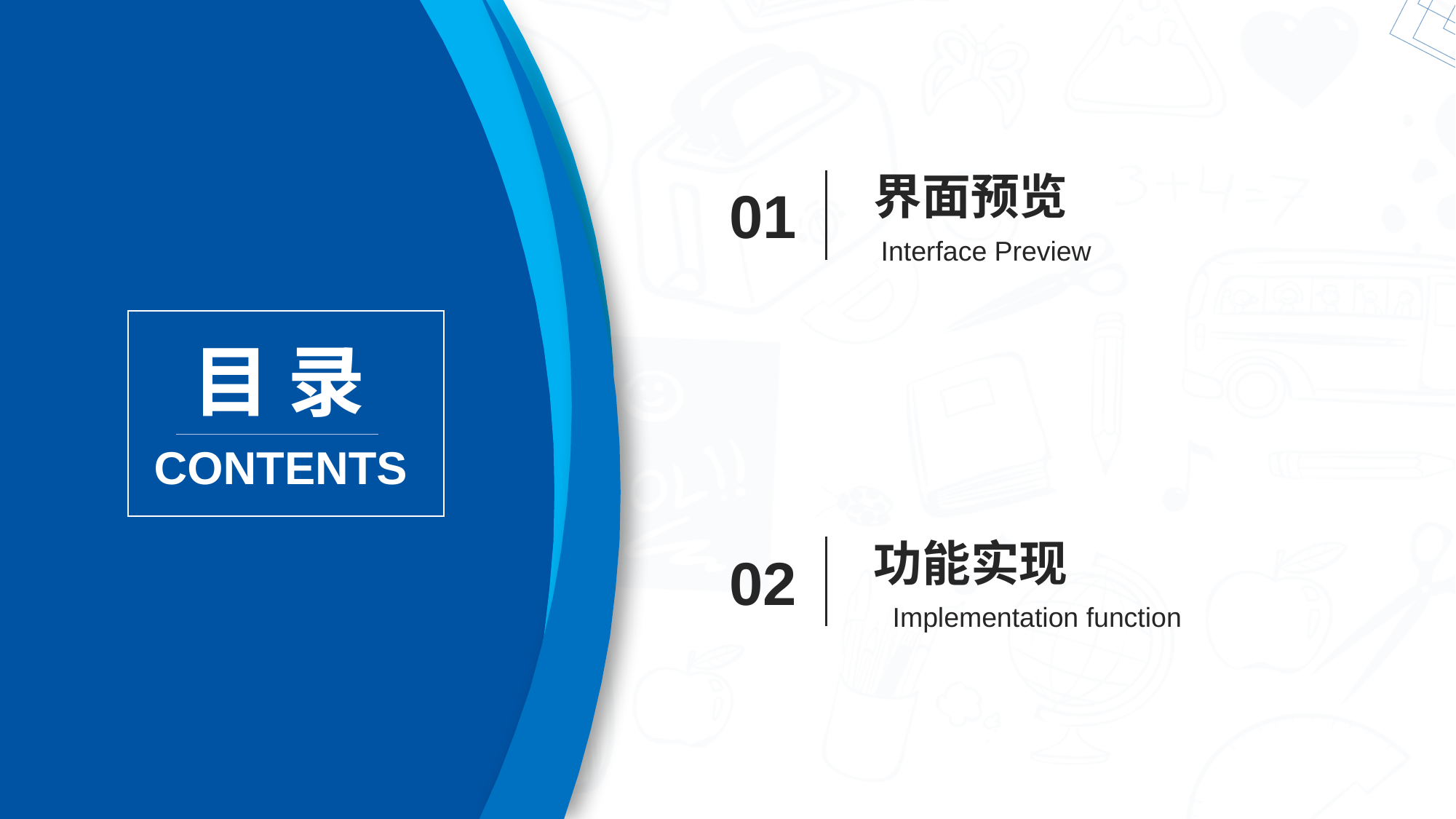

界面预览
Interface Preview
01

目 录
CONTENTS
功能实现
Implementation function
02